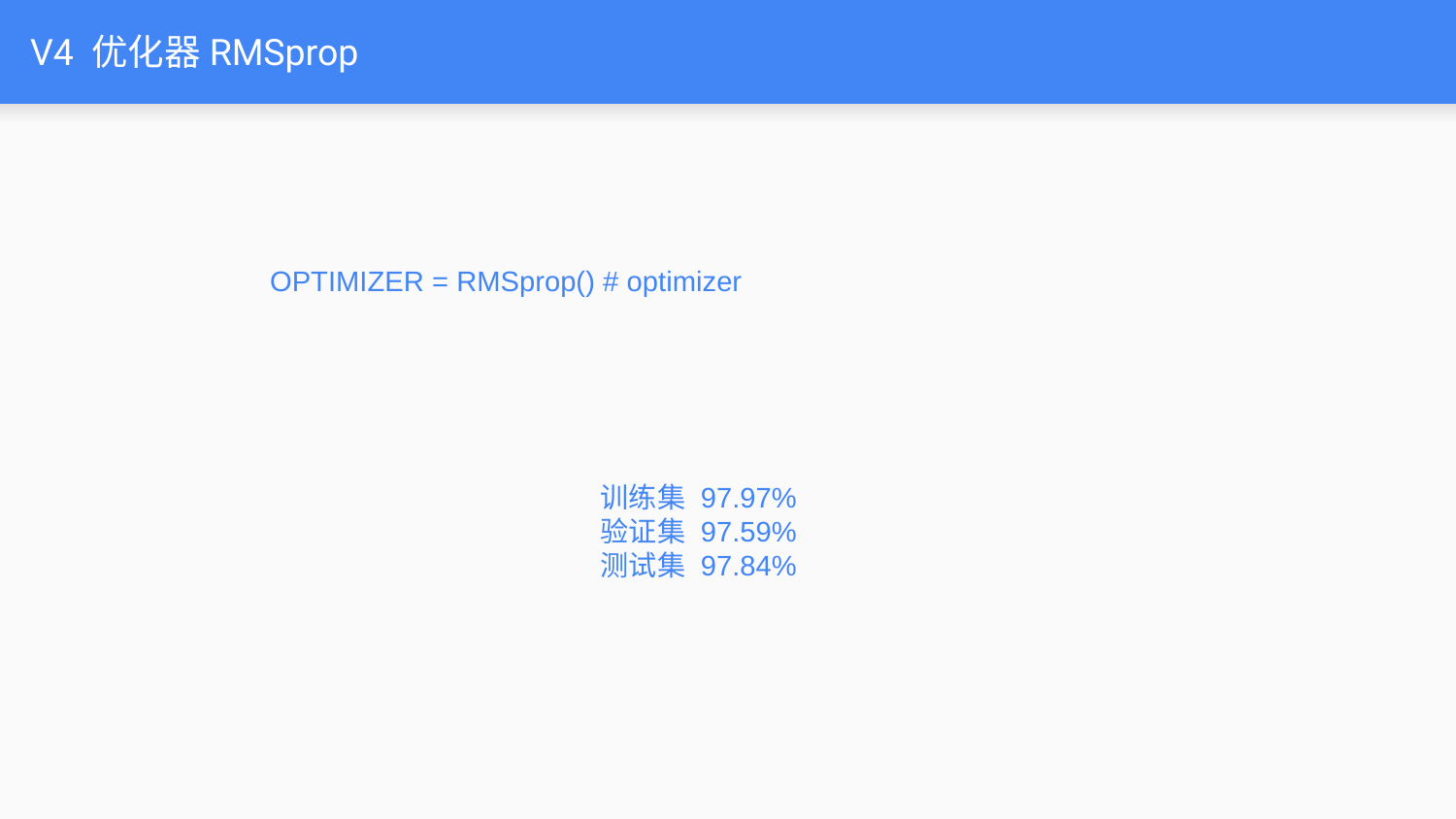

# V4 优化器RMSprop
OPTIMIZER = RMSprop() # optimizer
训练集 97.97%
验证集 97.59%
测试集 97.84%